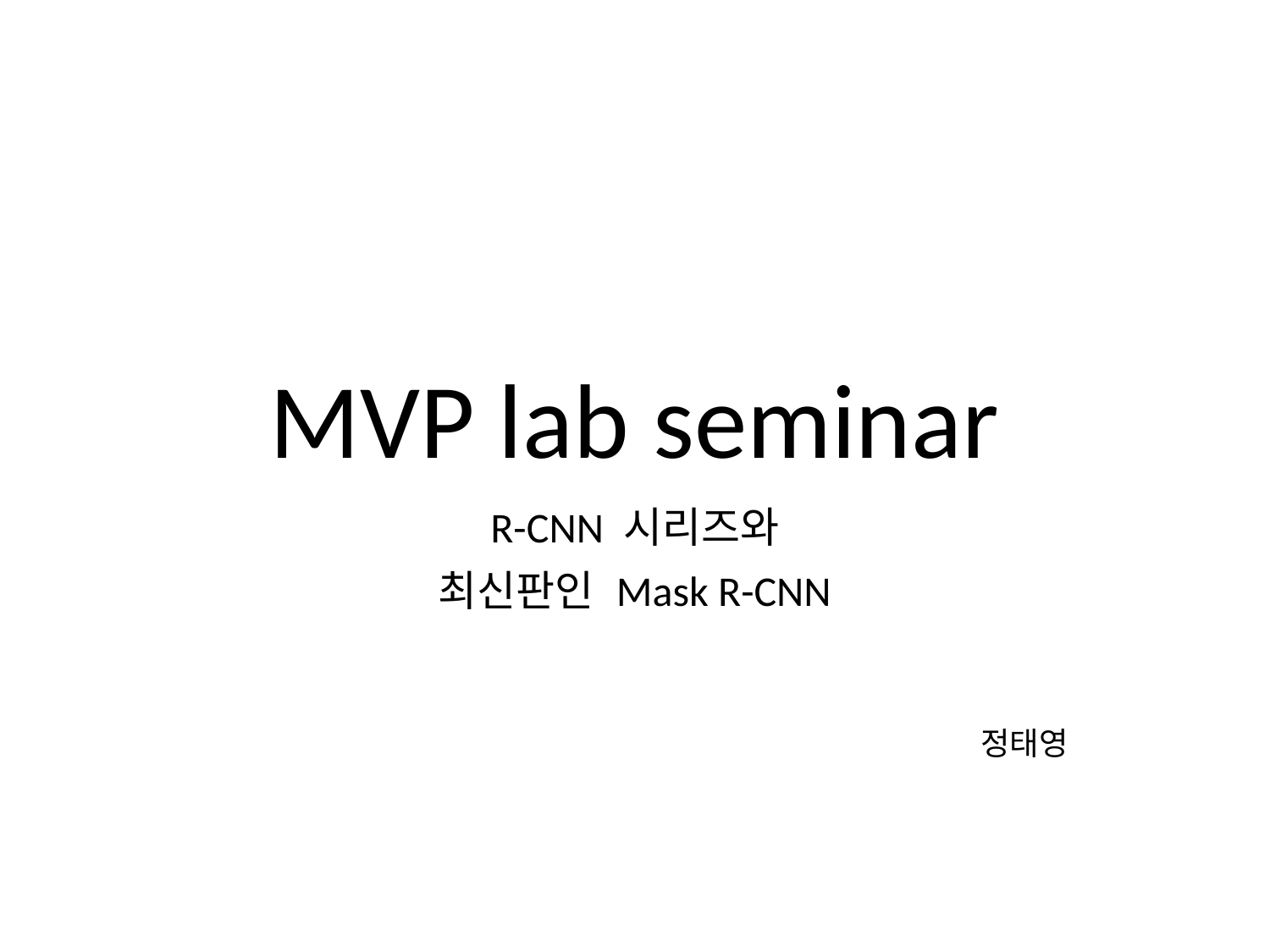

# MVP lab seminar
R-CNN 시리즈와
최신판인 Mask R-CNN
정태영